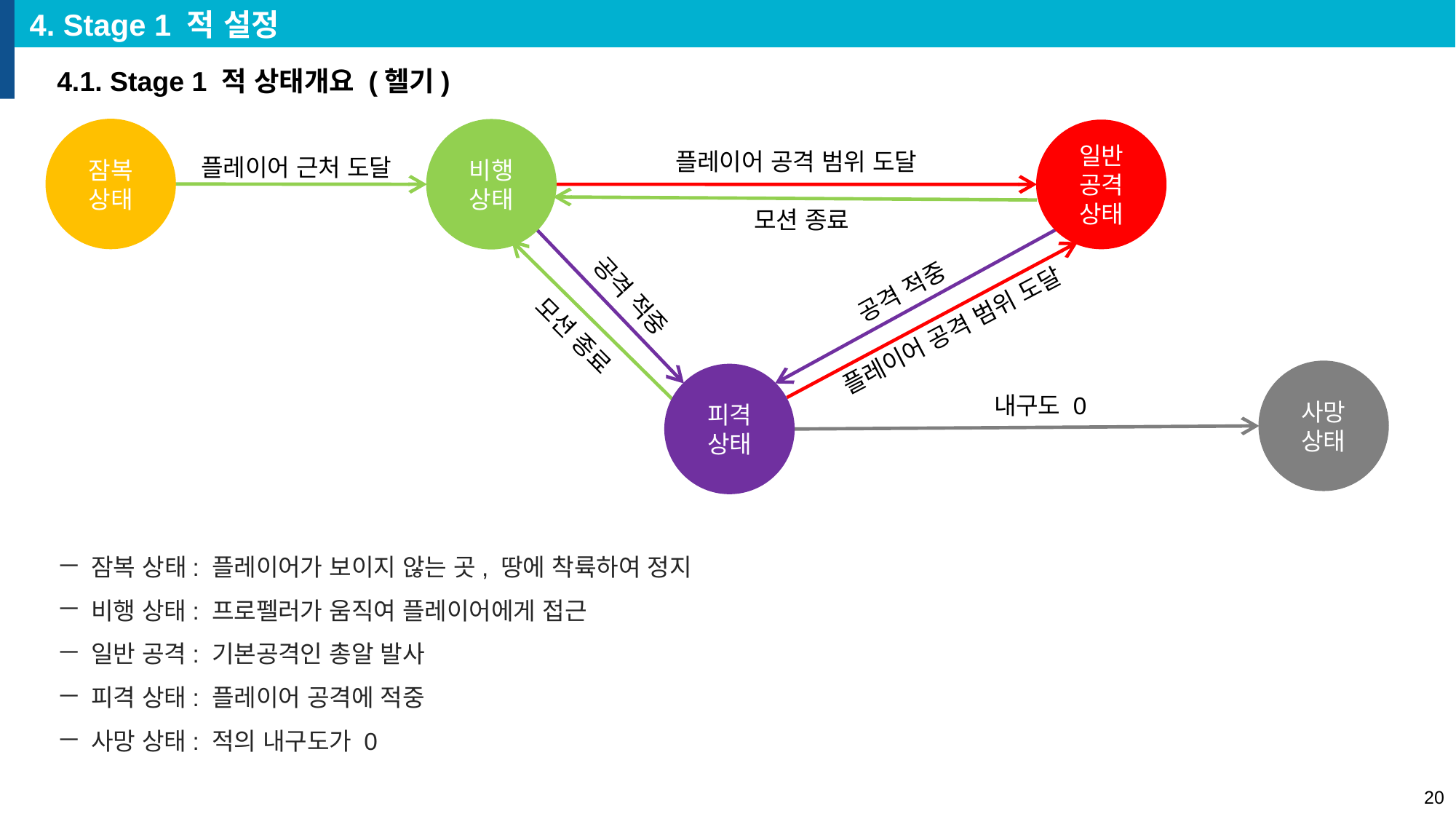

4. Stage 1 적 설정
4.1. Stage 1 적 상태개요 (헬기)
잠복
상태
비행
상태
일반 공격
상태
플레이어 공격 범위 도달
플레이어 근처 도달
공격 적중
모션 종료
공격 적중
모션 종료
플레이어 공격 범위 도달
사망
상태
피격
상태
내구도 0
잠복 상태: 플레이어가 보이지 않는 곳, 땅에 착륙하여 정지
비행 상태: 프로펠러가 움직여 플레이어에게 접근
일반 공격: 기본공격인 총알 발사
피격 상태: 플레이어 공격에 적중
사망 상태: 적의 내구도가 0
20